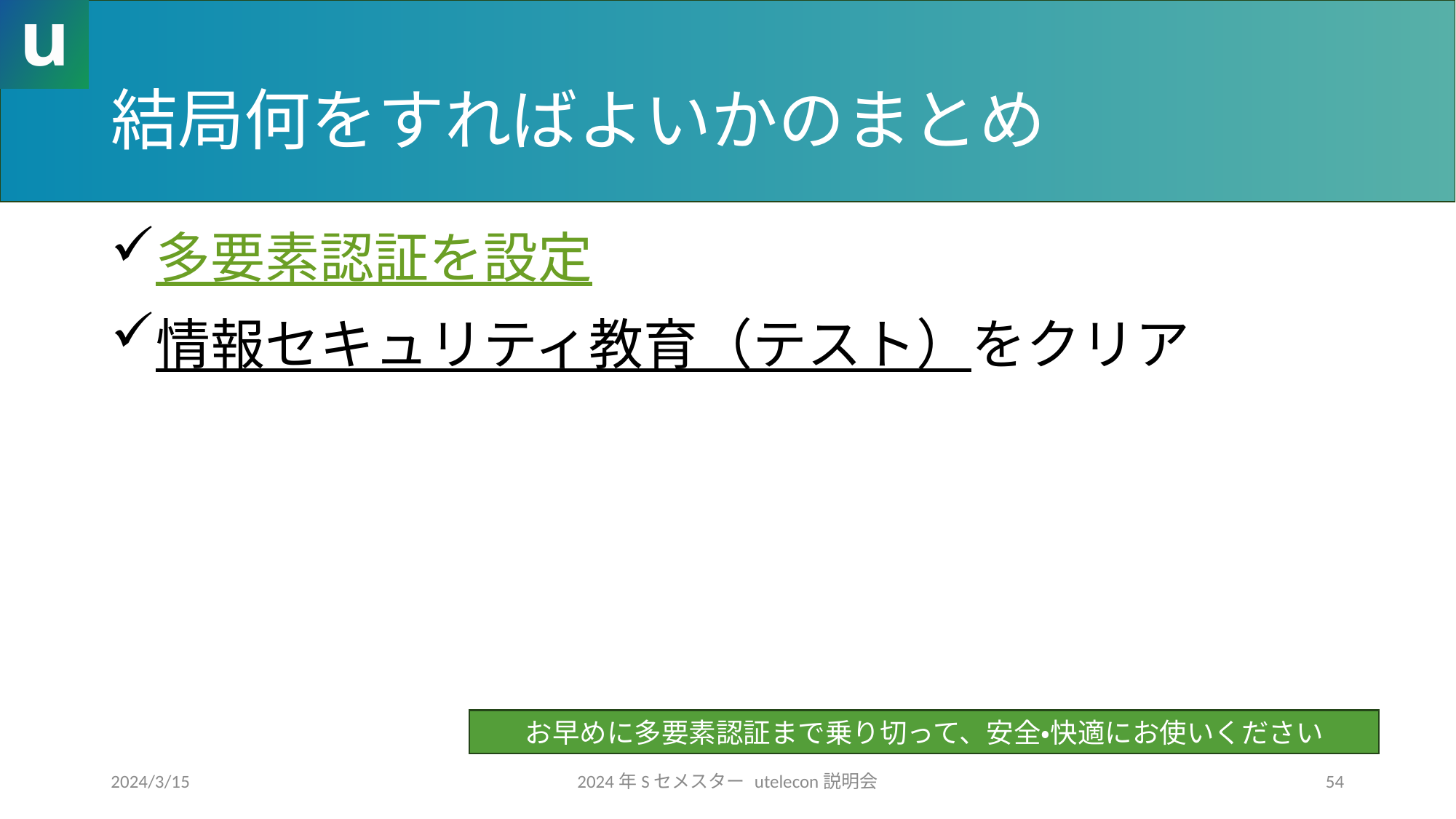

# 結局何をすればよいかのまとめ
多要素認証を設定
情報セキュリティ教育（テスト）をクリア
お早めに多要素認証まで乗り切って、安全・快適にお使いください
2024/3/15
2024年Sセメスター utelecon説明会
54